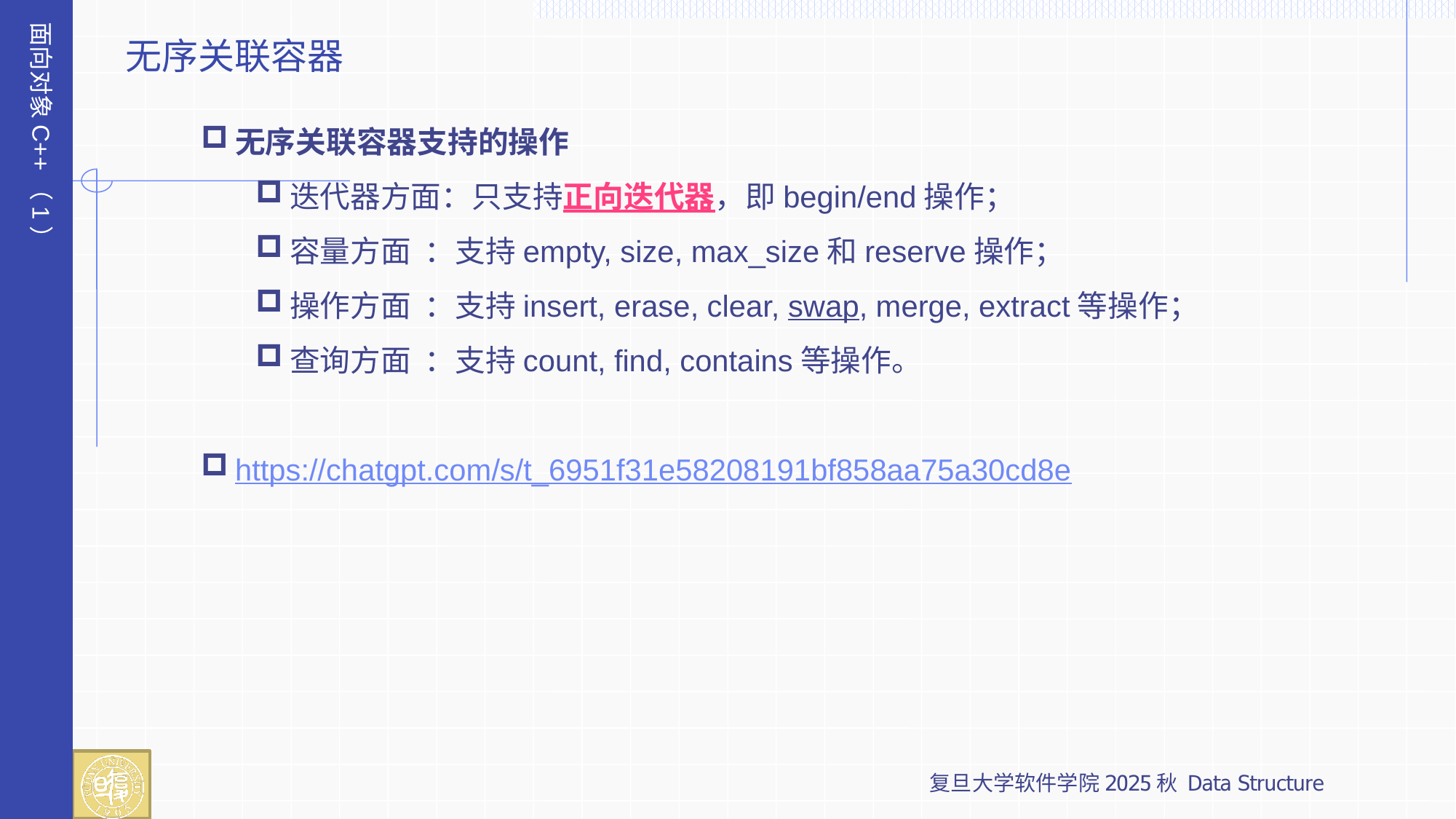

面向对象C++（1）
无序关联容器
无序关联容器支持的操作
迭代器方面：只支持正向迭代器，即begin/end操作；
容量方面  ：支持empty, size, max_size和reserve操作；
操作方面  ：支持insert, erase, clear, swap, merge, extract等操作；
查询方面  ：支持count, find, contains等操作。

https://chatgpt.com/s/t_6951f31e58208191bf858aa75a30cd8e